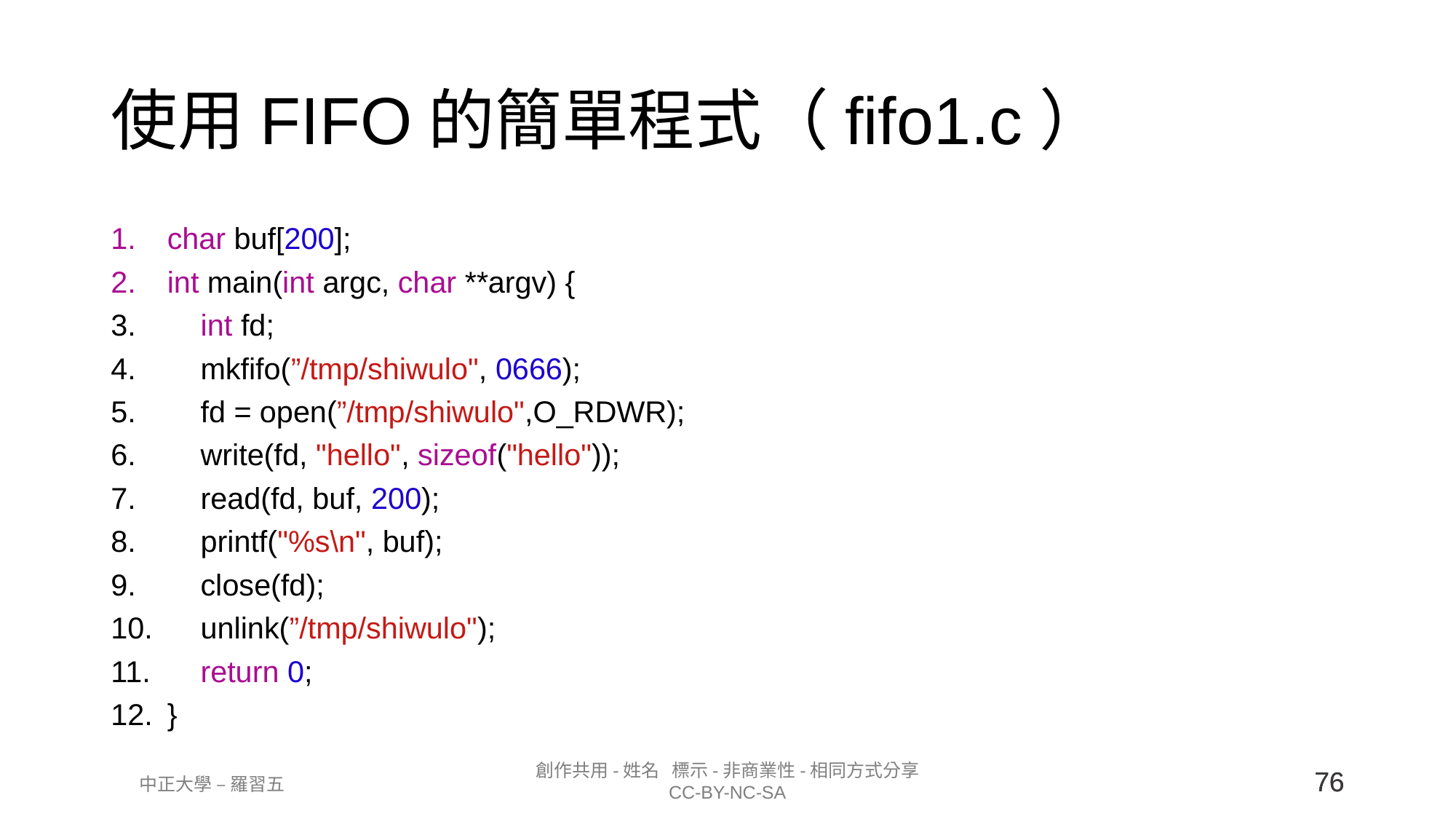

# 使用FIFO的簡單程式（fifo1.c）
char buf[200];
int main(int argc, char **argv) {
    int fd;
    mkfifo(”/tmp/shiwulo", 0666);
    fd = open(”/tmp/shiwulo",O_RDWR);
    write(fd, "hello", sizeof("hello"));
    read(fd, buf, 200);
    printf("%s\n", buf);
    close(fd);
    unlink(”/tmp/shiwulo");
    return 0;
}